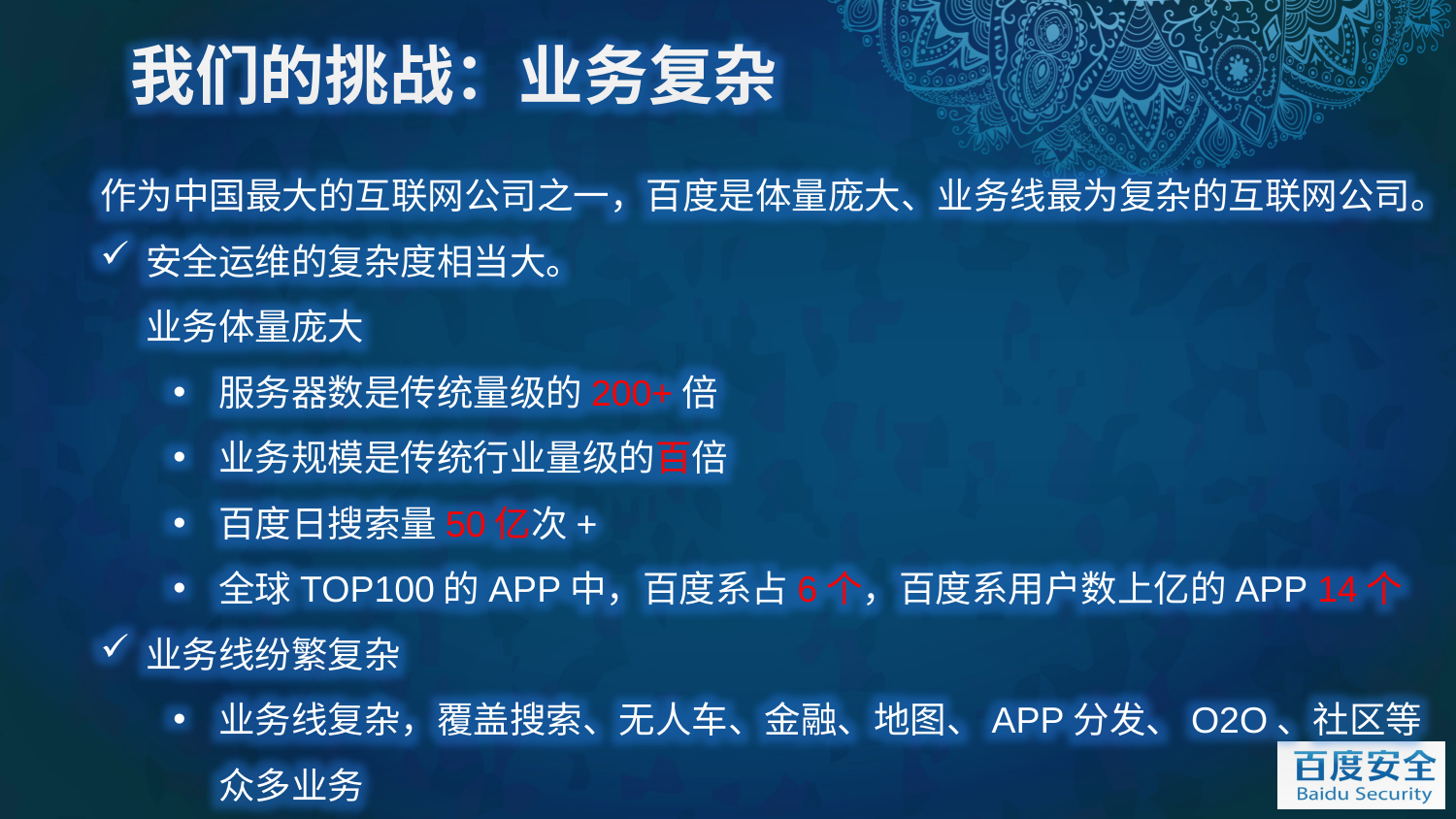

我们的挑战：业务复杂
作为中国最大的互联网公司之一，百度是体量庞大、业务线最为复杂的互联网公司。
安全运维的复杂度相当大。
业务体量庞大
服务器数是传统量级的200+倍
业务规模是传统行业量级的百倍
百度日搜索量50亿次+
全球TOP100的APP中，百度系占6个，百度系用户数上亿的APP 14个
业务线纷繁复杂
业务线复杂，覆盖搜索、无人车、金融、地图、APP分发、O2O、社区等众多业务